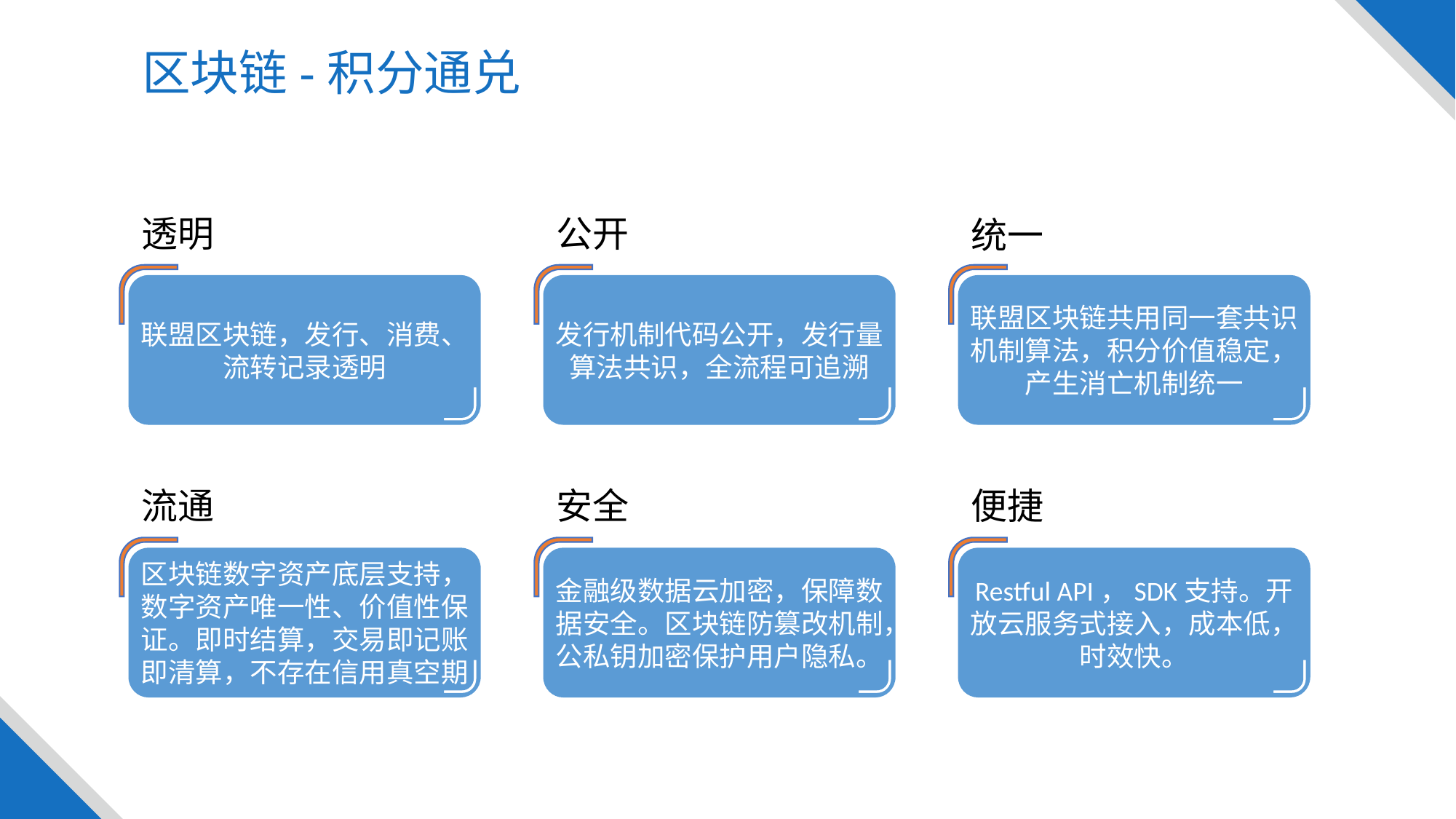

区块链-积分通兑
透明
公开
统一

联盟区块链，发行、消费、流转记录透明
发行机制代码公开，发行量算法共识，全流程可追溯
联盟区块链共用同一套共识机制算法，积分价值稳定，产生消亡机制统一
流通
安全
便捷

区块链数字资产底层支持，数字资产唯一性、价值性保证。即时结算，交易即记账即清算，不存在信用真空期
金融级数据云加密，保障数据安全。区块链防篡改机制，公私钥加密保护用户隐私。
Restful API，SDK支持。开放云服务式接入，成本低，时效快。